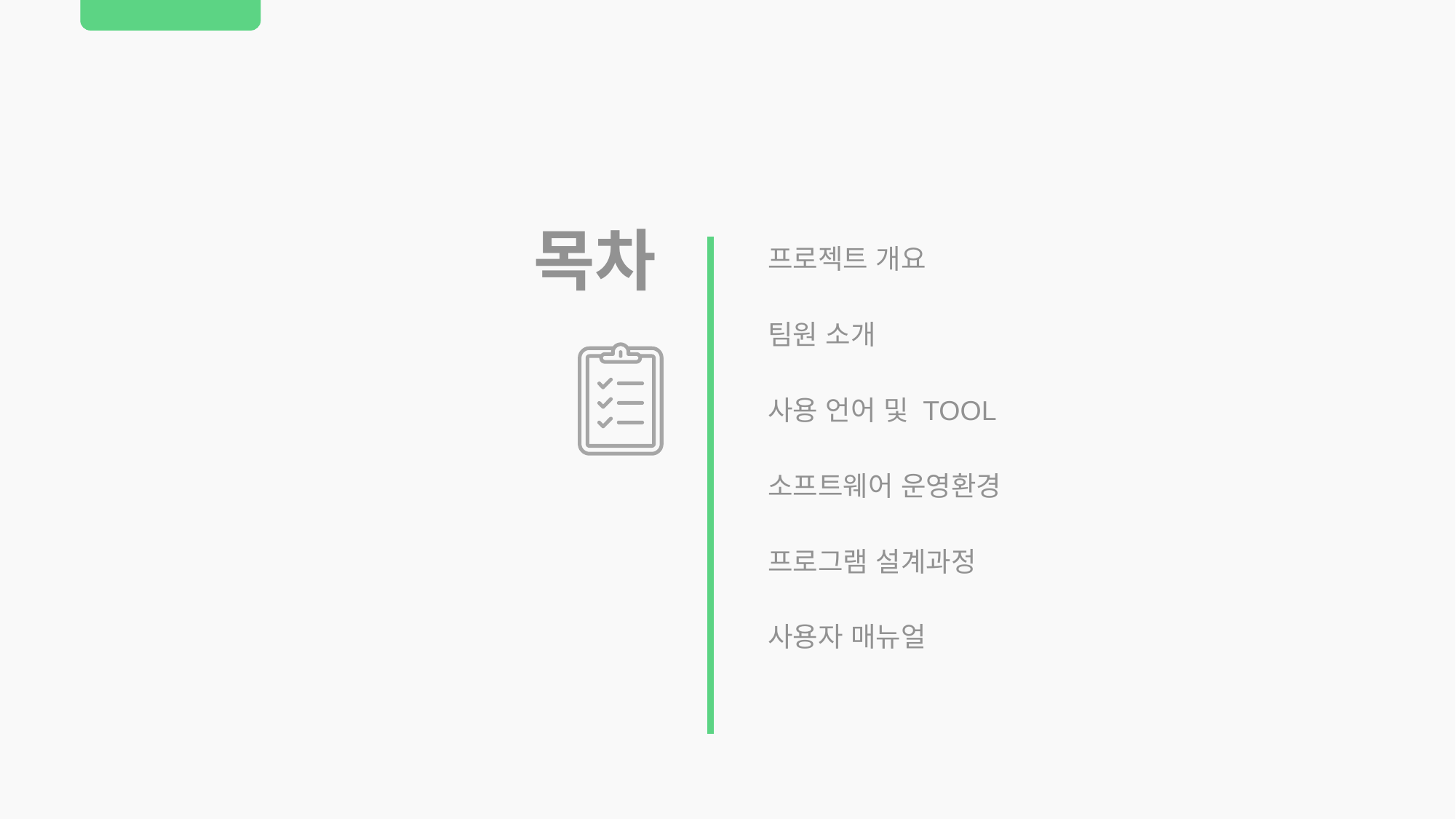

목차
프로젝트 개요
팀원 소개

사용 언어 및 TOOL
소프트웨어 운영환경
프로그램 설계과정
사용자 매뉴얼